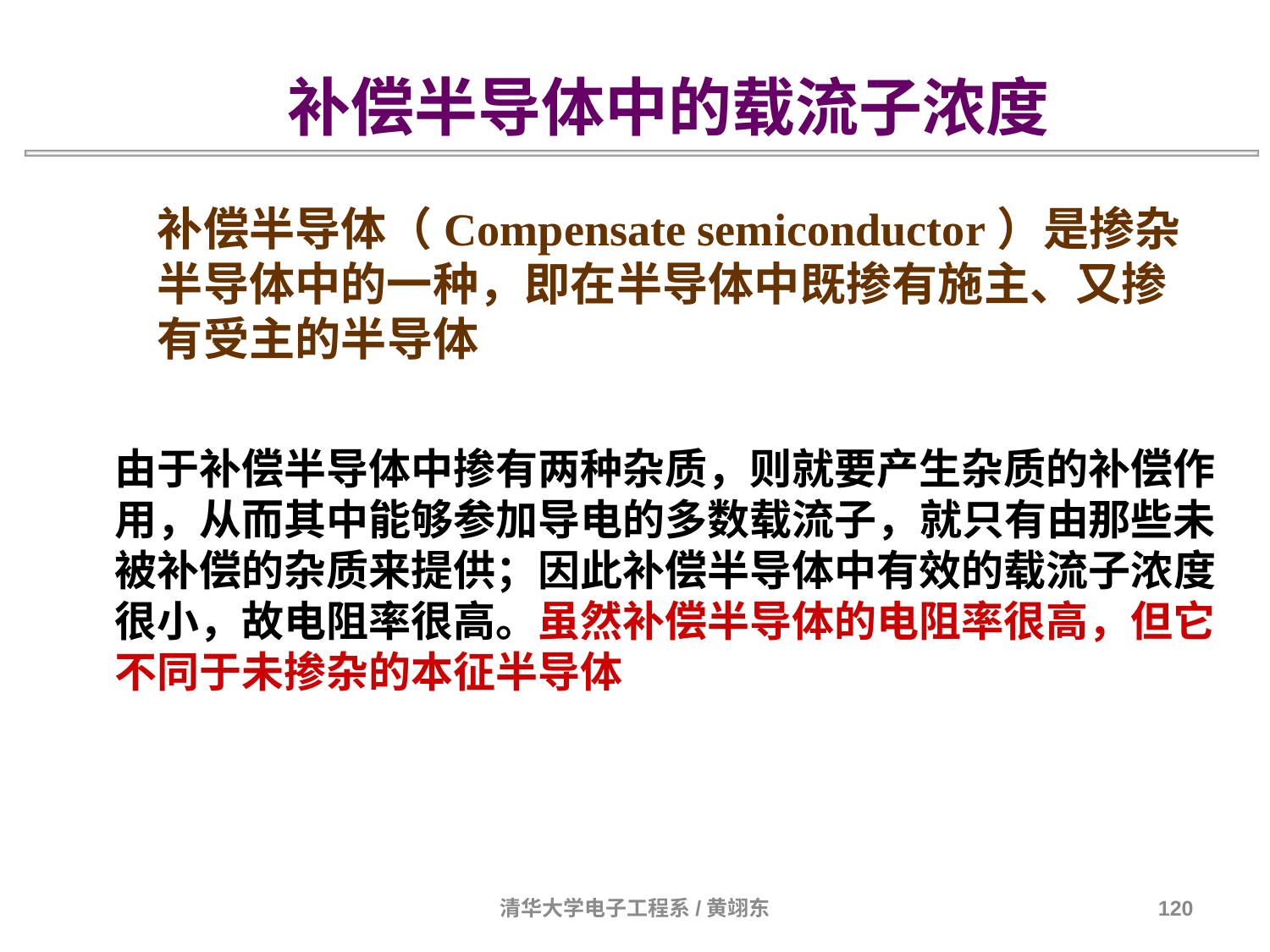

补偿半导体中的载流子浓度

补偿半导体（Compensate semiconductor）是掺杂半导体中的一种，即在半导体中既掺有施主、又掺有受主的半导体
由于补偿半导体中掺有两种杂质，则就要产生杂质的补偿作用，从而其中能够参加导电的多数载流子，就只有由那些未被补偿的杂质来提供；因此补偿半导体中有效的载流子浓度很小，故电阻率很高。虽然补偿半导体的电阻率很高，但它不同于未掺杂的本征半导体
清华大学电子工程系/黄翊东
120